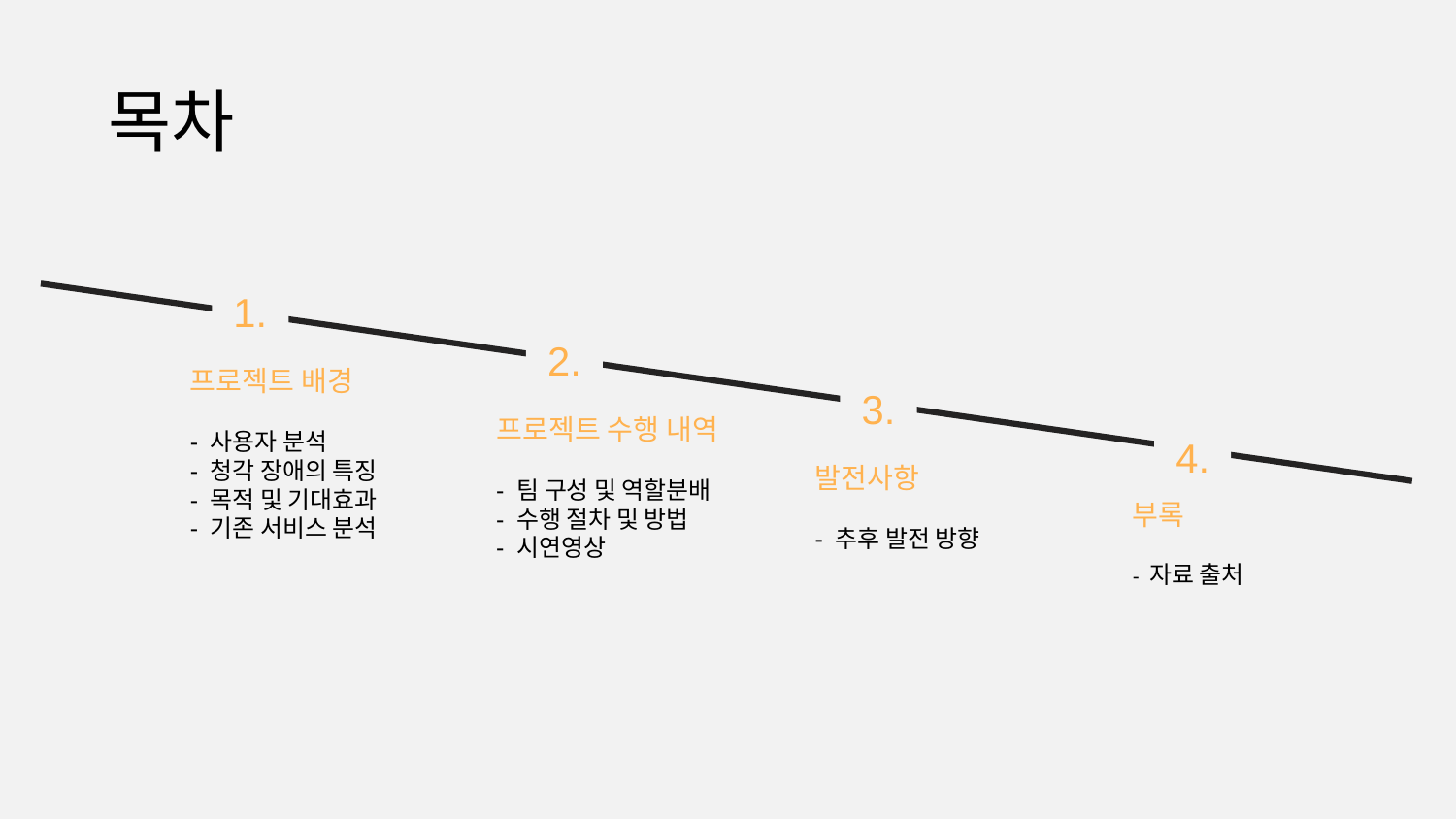

목차
1.
2.
프로젝트 배경

- 사용자 분석
- 청각 장애의 특징
- 목적 및 기대효과
- 기존 서비스 분석
3.
프로젝트 수행 내역

- 팀 구성 및 역할분배
- 수행 절차 및 방법
- 시연영상

4.
발전사항

- 추후 발전 방향

부록

- 자료 출처